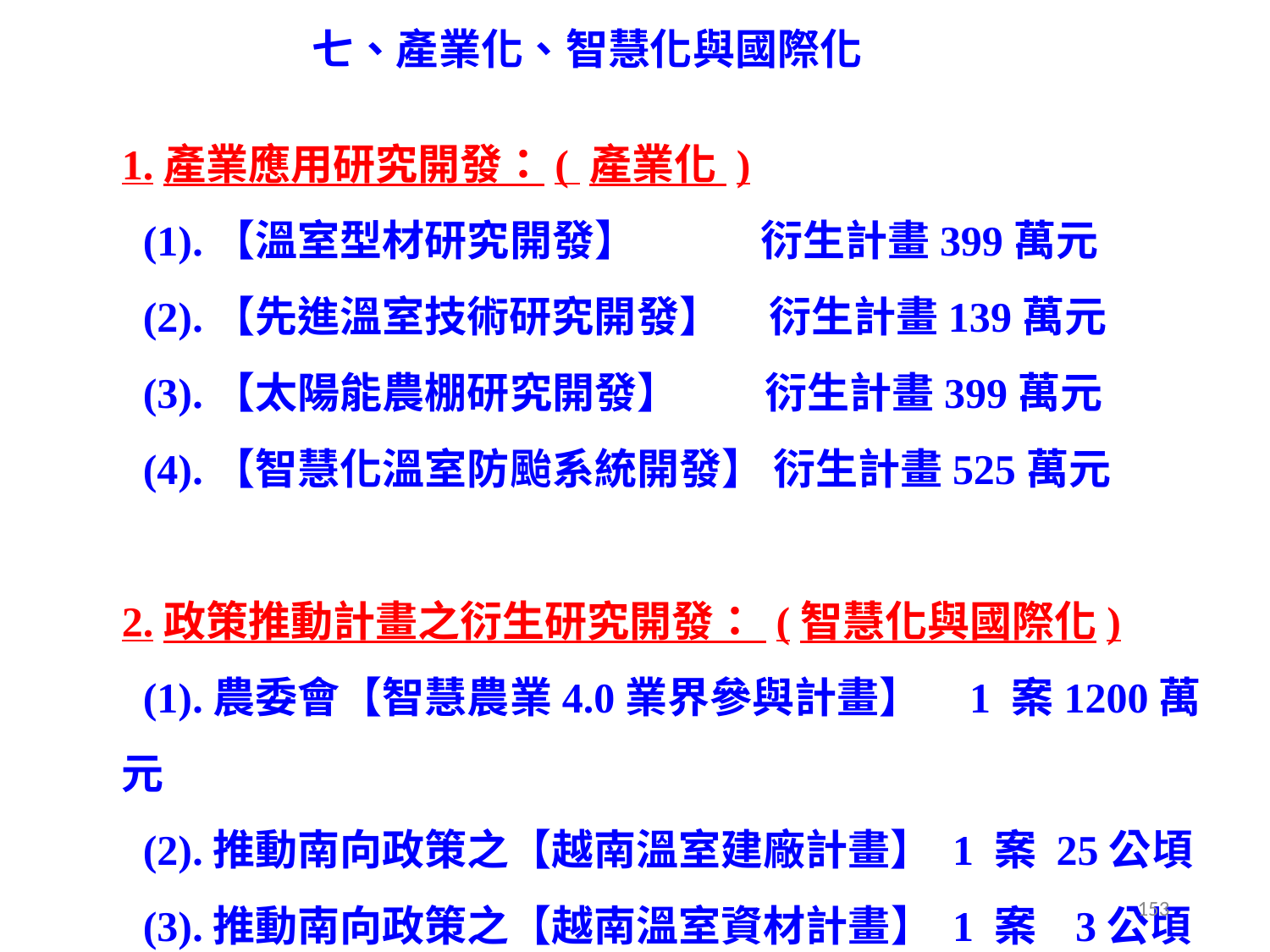

# 七、產業化、智慧化與國際化
1.產業應用研究開發：( 產業化 )
  (1).【溫室型材研究開發】             衍生計畫399萬元
  (2).【先進溫室技術研究開發】     衍生計畫139萬元
  (3).【太陽能農棚研究開發】         衍生計畫399萬元
  (4).【智慧化溫室防颱系統開發】 衍生計畫525萬元

2.政策推動計畫之衍生研究開發： (智慧化與國際化)
  (1).農委會【智慧農業4.0業界參與計畫】    1 案1200萬元
  (2).推動南向政策之【越南溫室建廠計畫】 1 案 25公頃
  (3).推動南向政策之【越南溫室資材計畫】 1 案   3公頃

153